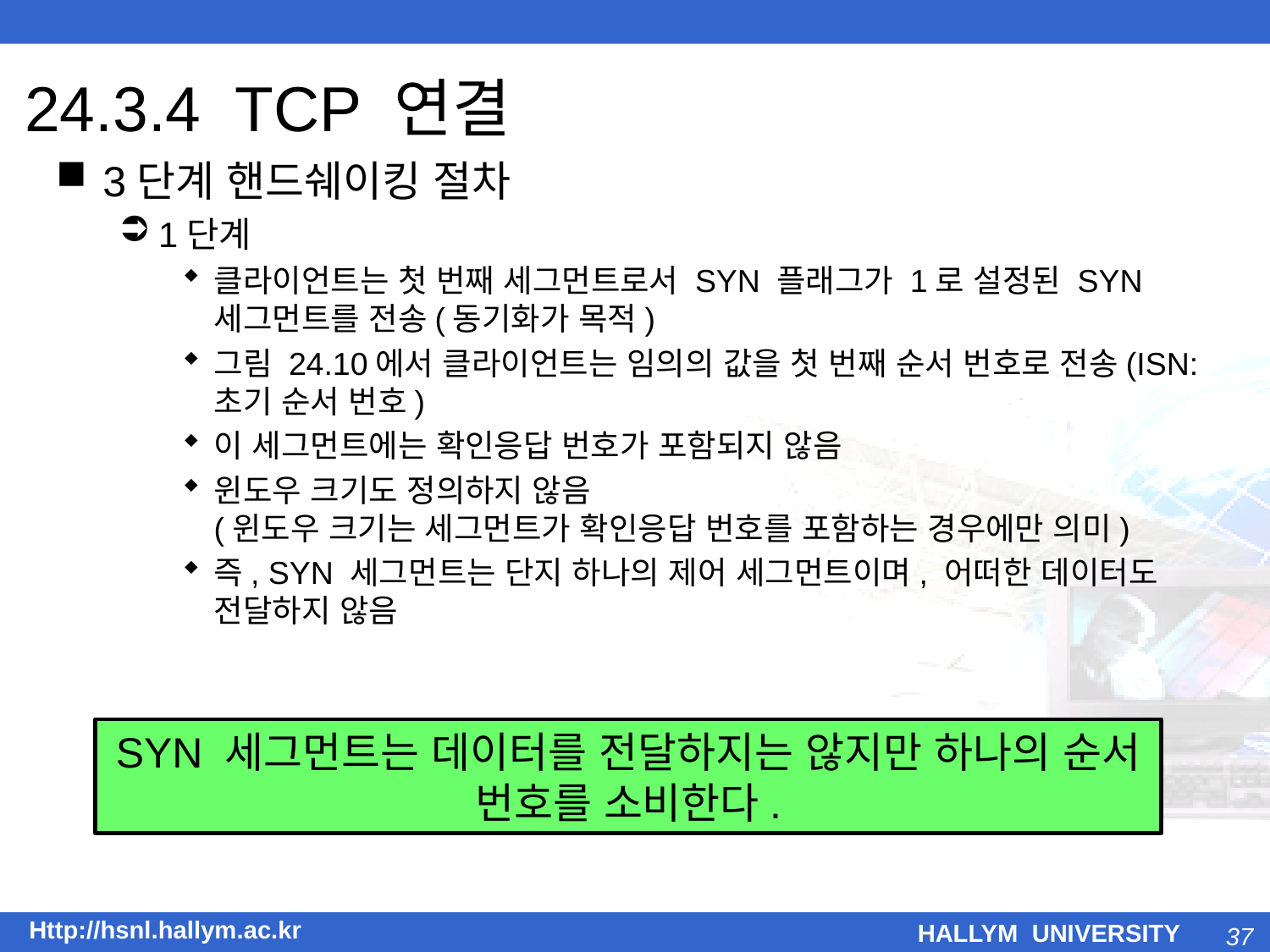

# 24.3.4  TCP 연결
3단계 핸드쉐이킹 절차
1단계
클라이언트는 첫 번째 세그먼트로서 SYN 플래그가 1로 설정된 SYN
세그먼트를 전송(동기화가 목적)
그림 24.10에서 클라이언트는 임의의 값을 첫 번째 순서 번호로 전송(ISN: 초기 순서 번호)
이 세그먼트에는 확인응답 번호가 포함되지 않음
윈도우 크기도 정의하지 않음
(윈도우 크기는 세그먼트가 확인응답 번호를 포함하는 경우에만 의미)
즉, SYN 세그먼트는 단지 하나의 제어 세그먼트이며, 어떠한 데이터도 전달하지 않음
SYN 세그먼트는 데이터를 전달하지는 않지만 하나의 순서 번호를 소비한다.
37